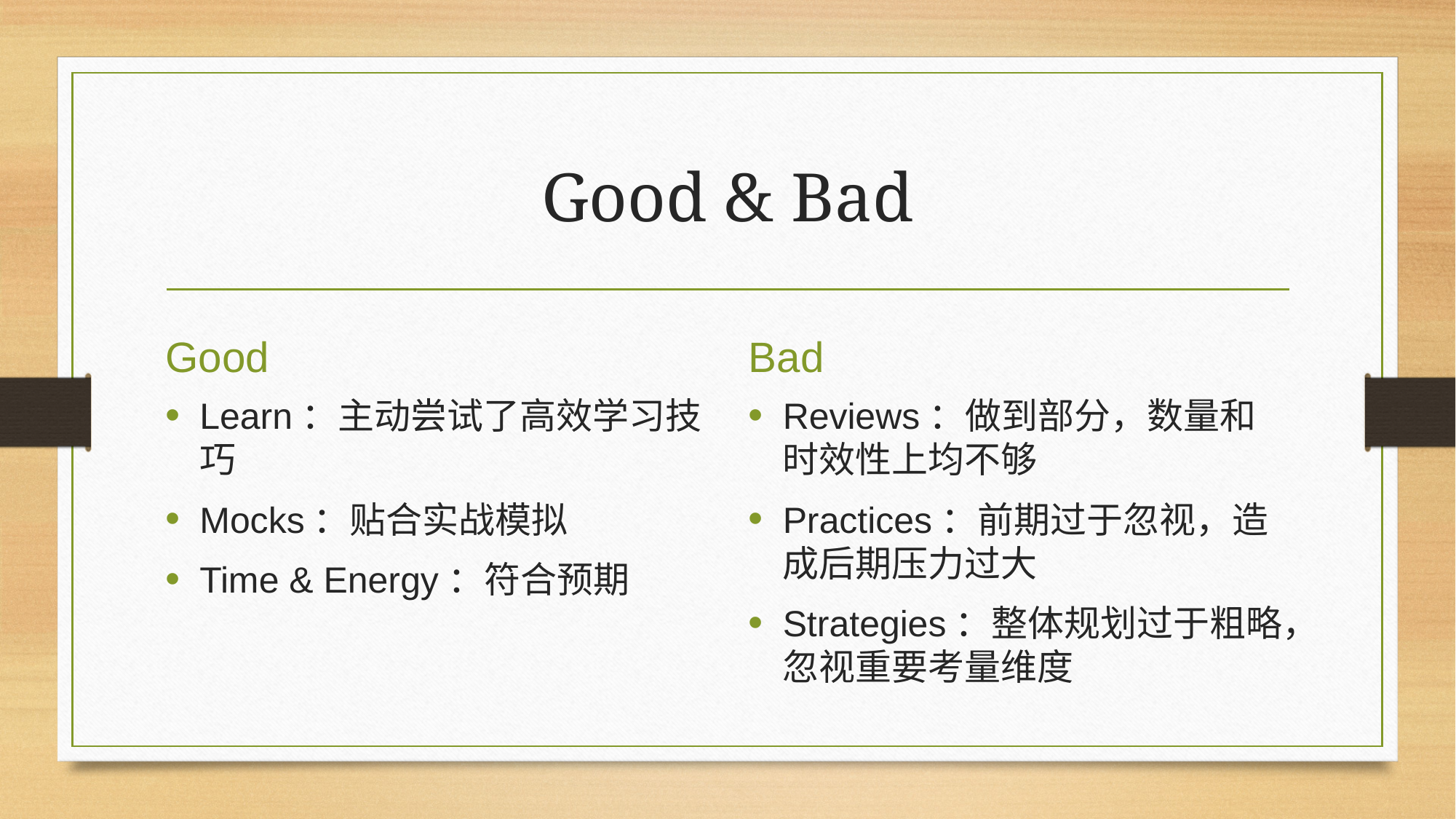

# Good & Bad
Good
Bad
Learn：主动尝试了高效学习技巧
Mocks：贴合实战模拟
Time & Energy：符合预期

Reviews：做到部分，数量和时效性上均不够
Practices：前期过于忽视，造成后期压力过大
Strategies：整体规划过于粗略，忽视重要考量维度